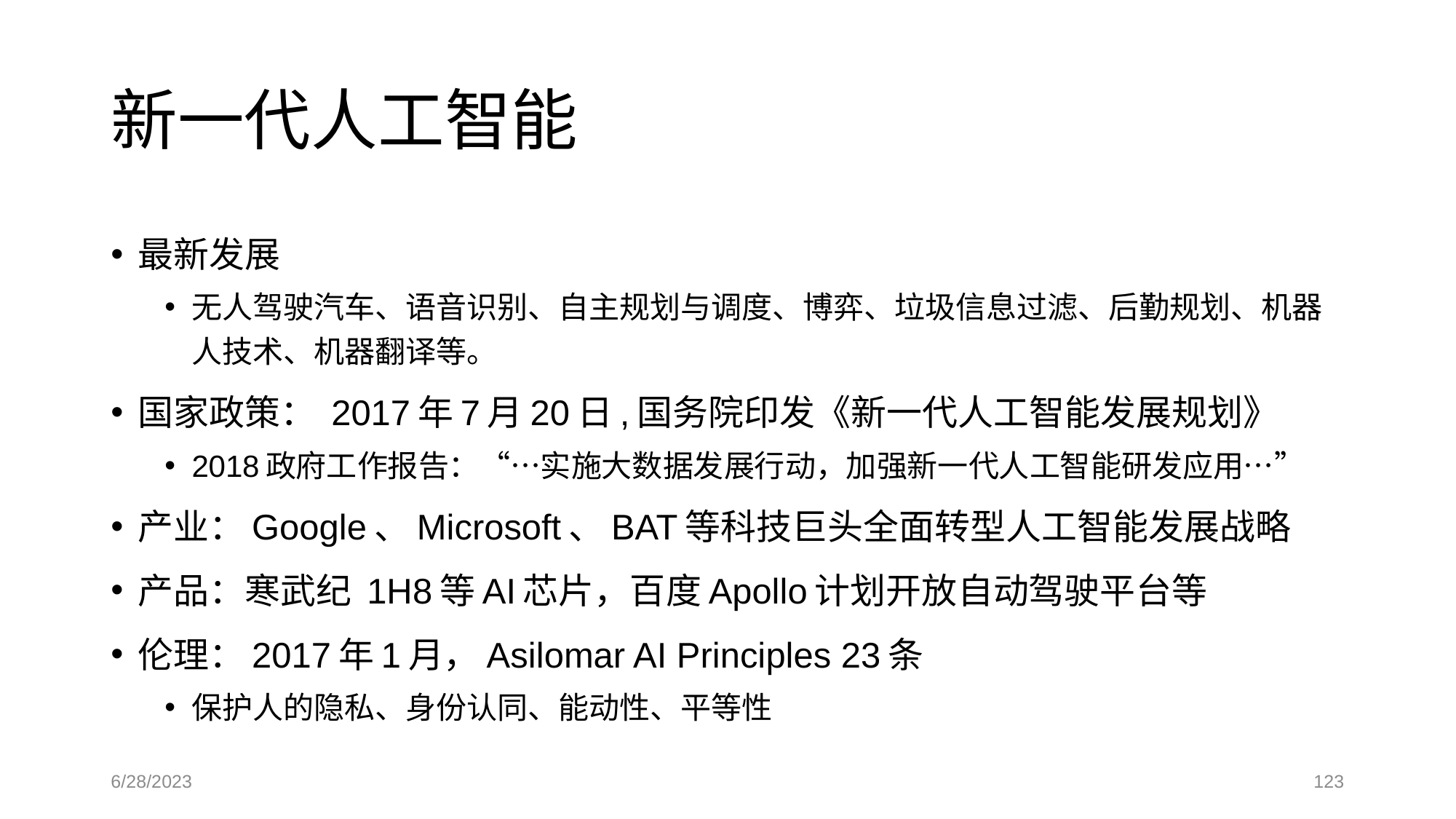

# 新一代人工智能
最新发展
无人驾驶汽车、语音识别、自主规划与调度、博弈、垃圾信息过滤、后勤规划、机器人技术、机器翻译等。
国家政策： 2017年7月20日,国务院印发《新一代人工智能发展规划》
2018政府工作报告：“…实施大数据发展行动，加强新一代人工智能研发应用…”
产业：Google、Microsoft、BAT等科技巨头全面转型人工智能发展战略
产品：寒武纪 1H8等AI芯片，百度Apollo计划开放自动驾驶平台等
伦理：2017年1月，Asilomar AI Principles 23条
保护人的隐私、身份认同、能动性、平等性
6/28/2023
123